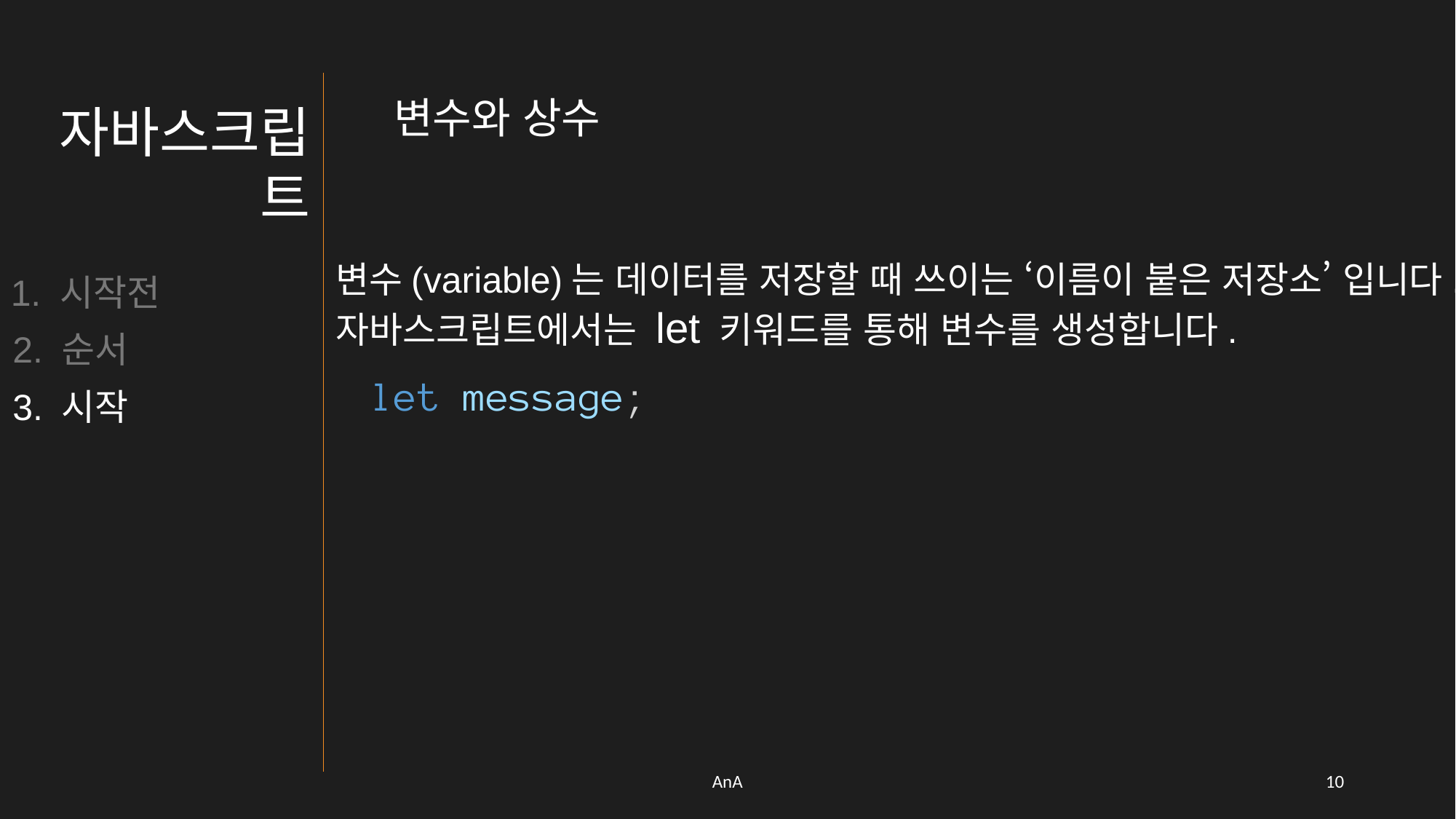

변수와 상수
자바스크립트
변수(variable)는 데이터를 저장할 때 쓰이는 ‘이름이 붙은 저장소’ 입니다.
자바스크립트에서는 let 키워드를 통해 변수를 생성합니다.
1. 시작전
2. 순서
let message;
3. 시작
AnA
10